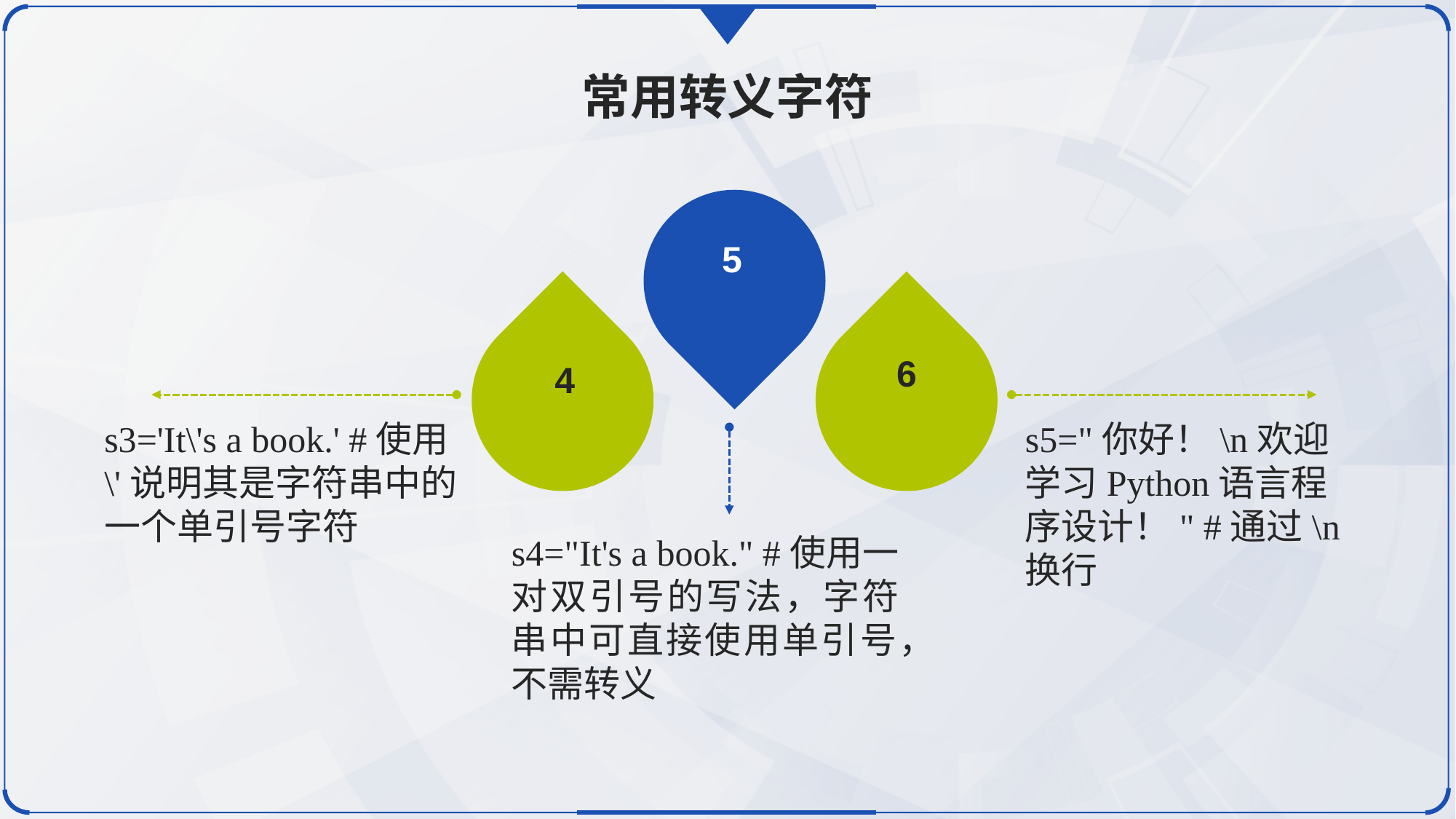

常用转义字符

5

4

6
s3='It\'s a book.' #使用\'说明其是字符串中的一个单引号字符
s5="你好！\n欢迎学习Python语言程序设计！" #通过\n换行
s4="It's a book." #使用一对双引号的写法，字符串中可直接使用单引号，不需转义